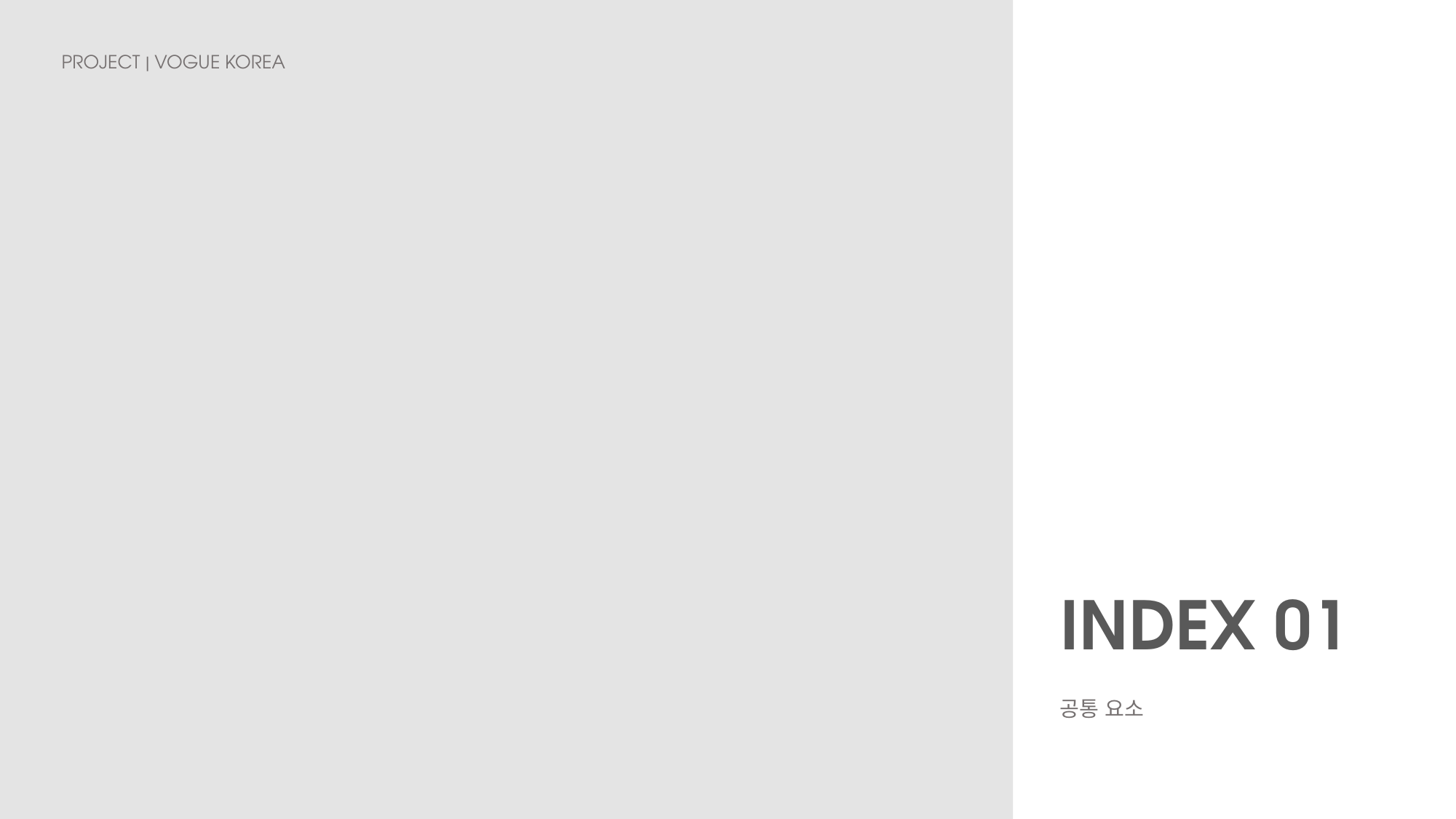

PROJECT | VOGUE KOREA
INDEX 01
공통 요소